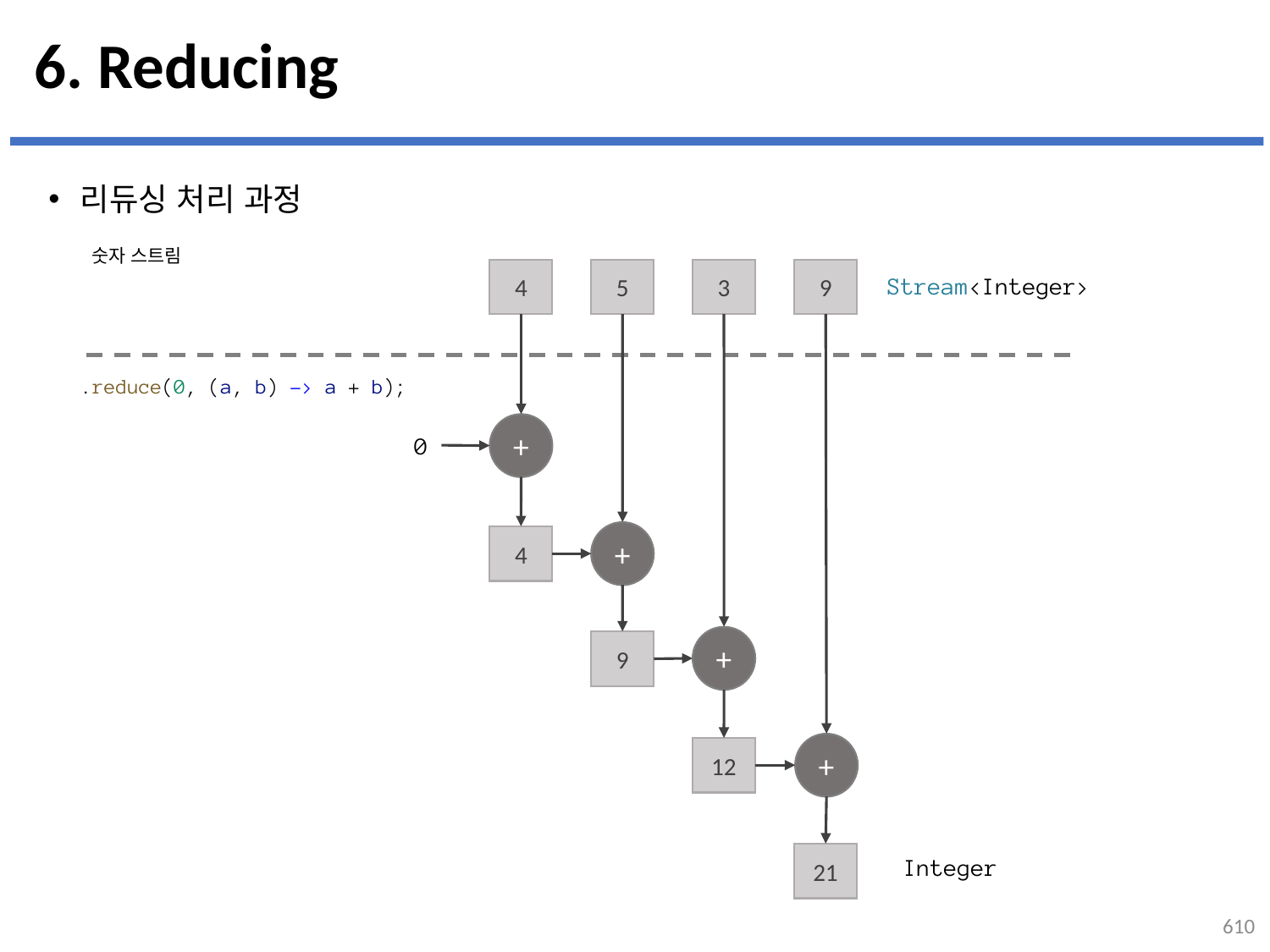

# 6. Reducing
리듀싱 처리 과정
숫자 스트림
4
5
3
9
Stream<Integer>
.reduce(0, (a, b) -> a + b);
+
0
+
4
+
9
9
+
12
21
Integer
610